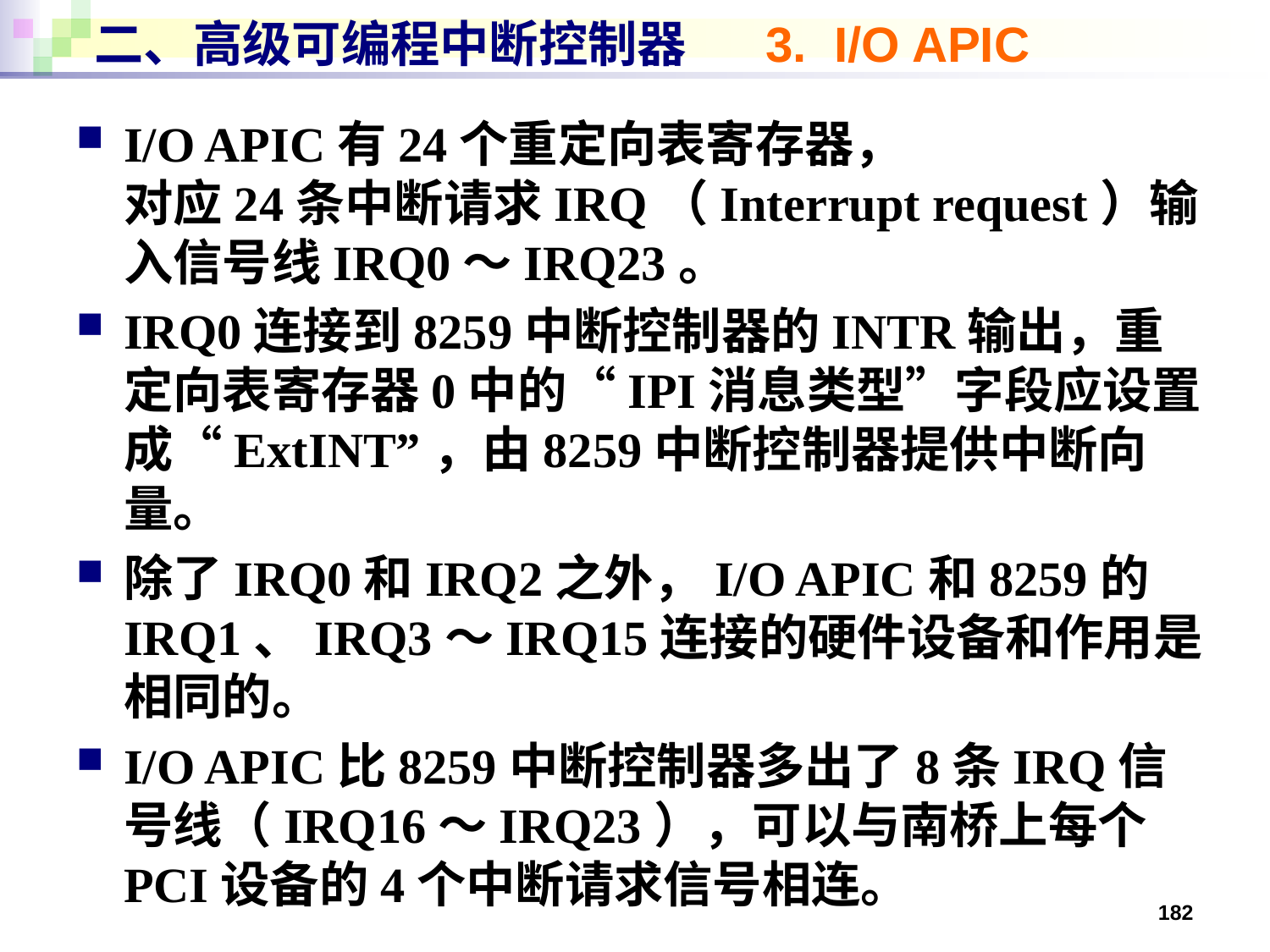

# 二、高级可编程中断控制器      3.  I/O APIC
I/O APIC有24个重定向表寄存器，
对应24条中断请求IRQ（Interrupt request）输入信号线IRQ0～IRQ23。
IRQ0连接到8259中断控制器的INTR输出，重定向表寄存器0中的“IPI消息类型”字段应设置成“ExtINT”，由8259中断控制器提供中断向量。
除了IRQ0和IRQ2之外，I/O APIC和8259的IRQ1、IRQ3～IRQ15连接的硬件设备和作用是相同的。
I/O APIC比8259中断控制器多出了8条IRQ信号线（IRQ16～IRQ23），可以与南桥上每个PCI设备的4个中断请求信号相连。
182